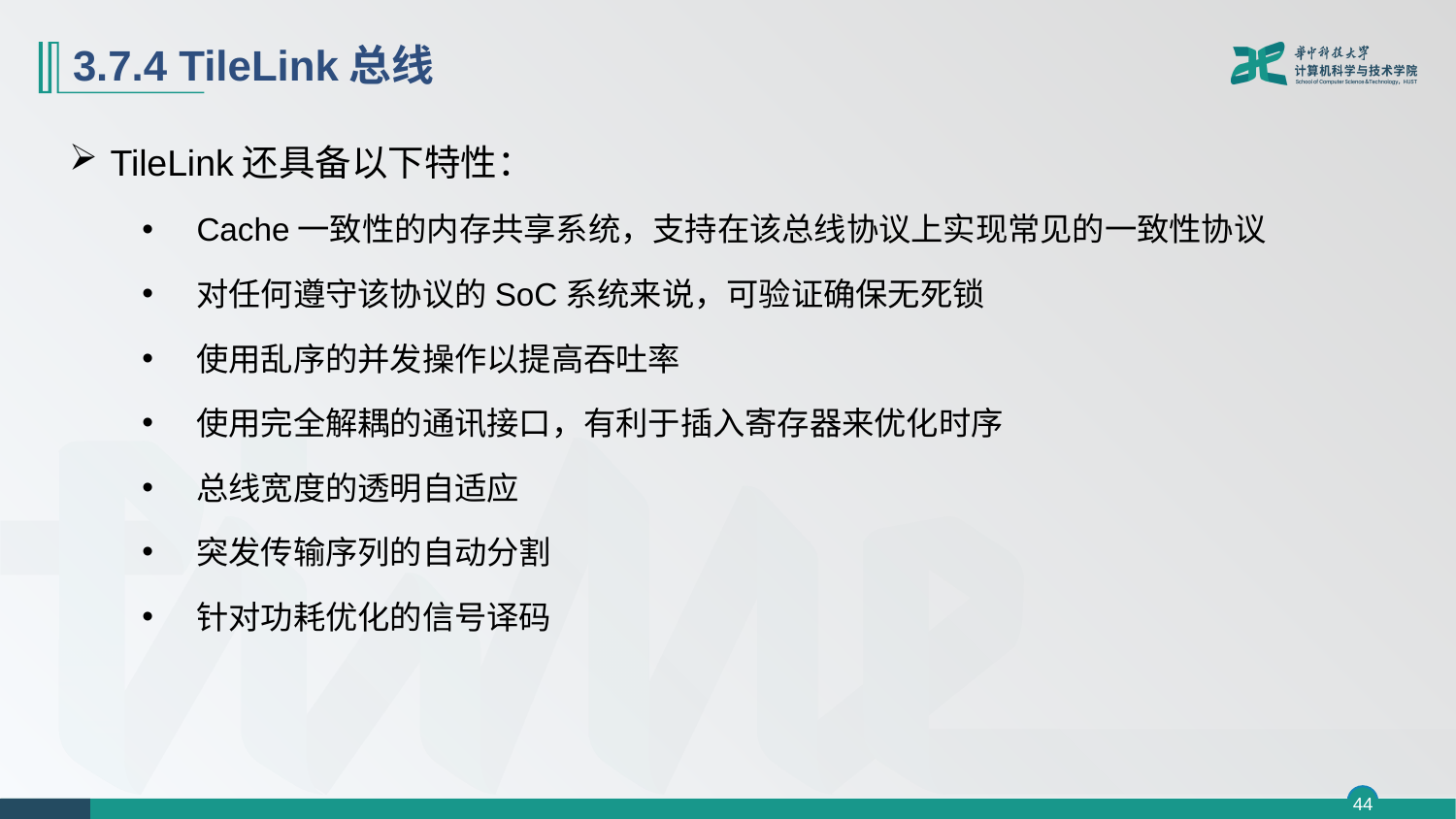

# 3.7.4 TileLink总线
TileLink还具备以下特性：
Cache一致性的内存共享系统，支持在该总线协议上实现常见的一致性协议
对任何遵守该协议的SoC系统来说，可验证确保无死锁
使用乱序的并发操作以提高吞吐率
使用完全解耦的通讯接口，有利于插入寄存器来优化时序
总线宽度的透明自适应
突发传输序列的自动分割
针对功耗优化的信号译码